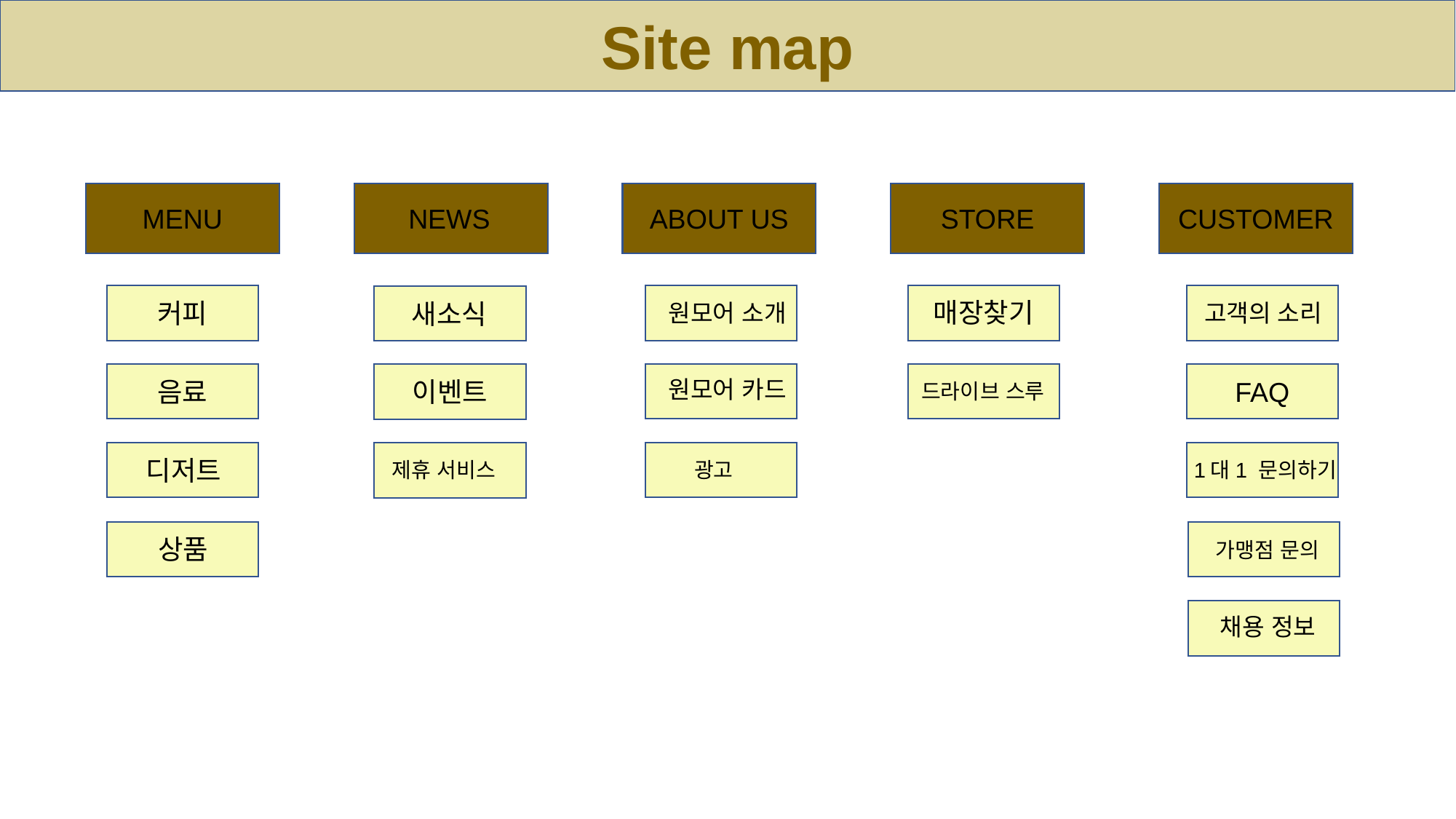

Site map

MENU
NEWS
ABOUT US
STORE
CUSTOMER

매장찾기
커피
새소식
원모어 소개
고객의 소리

원모어 카드
음료
이벤트
FAQ
드라이브 스루

디저트
제휴 서비스
광고
1대1 문의하기

상품
가맹점 문의

채용 정보